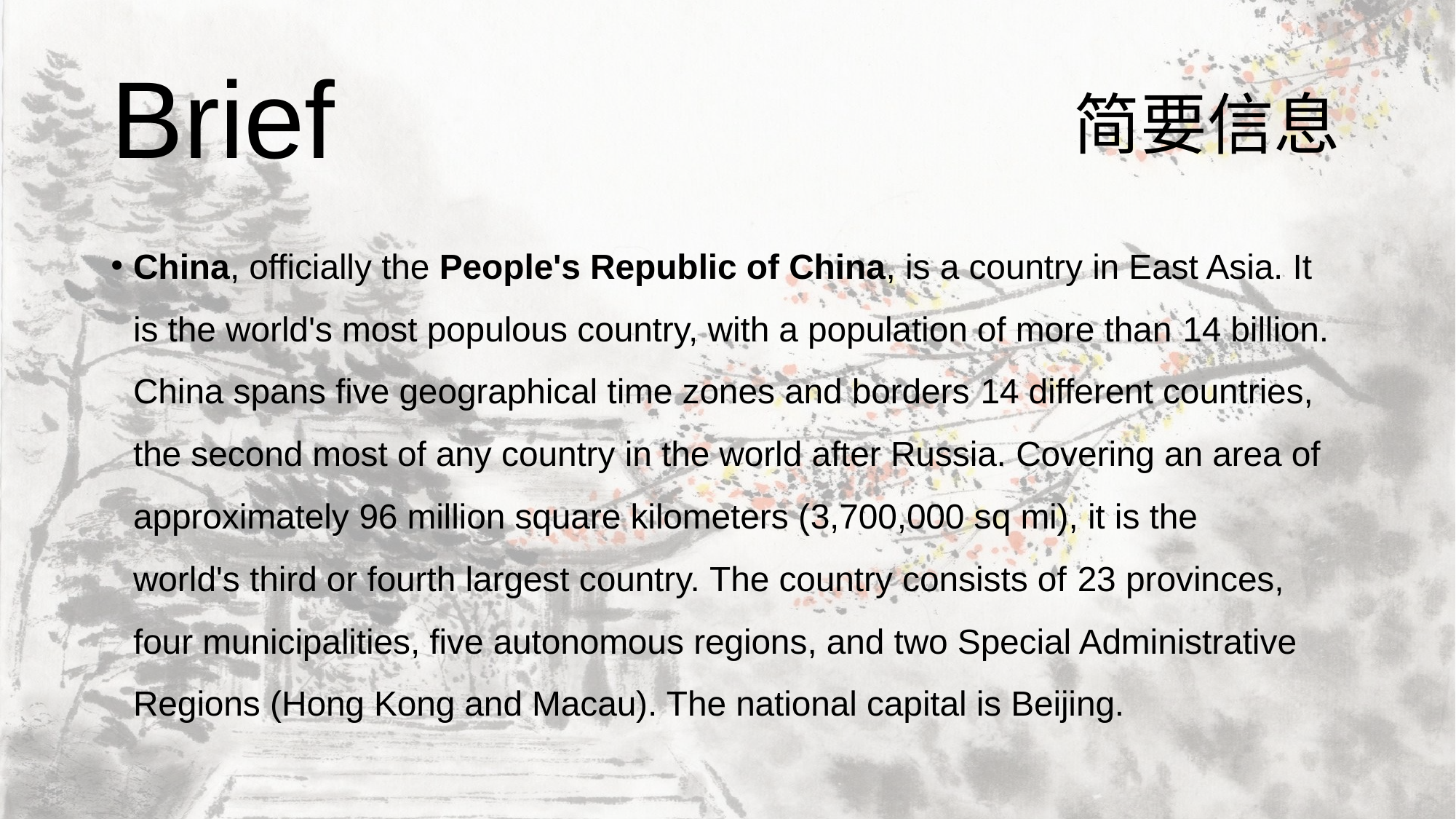

# Brief
简要信息
China, officially the People's Republic of China, is a country in East Asia. It is the world's most populous country, with a population of more than 14 billion. China spans five geographical time zones and borders 14 different countries, the second most of any country in the world after Russia. Covering an area of approximately 96 million square kilometers (3,700,000 sq mi), it is the world's third or fourth largest country. The country consists of 23 provinces, four municipalities, five autonomous regions, and two Special Administrative Regions (Hong Kong and Macau). The national capital is Beijing.